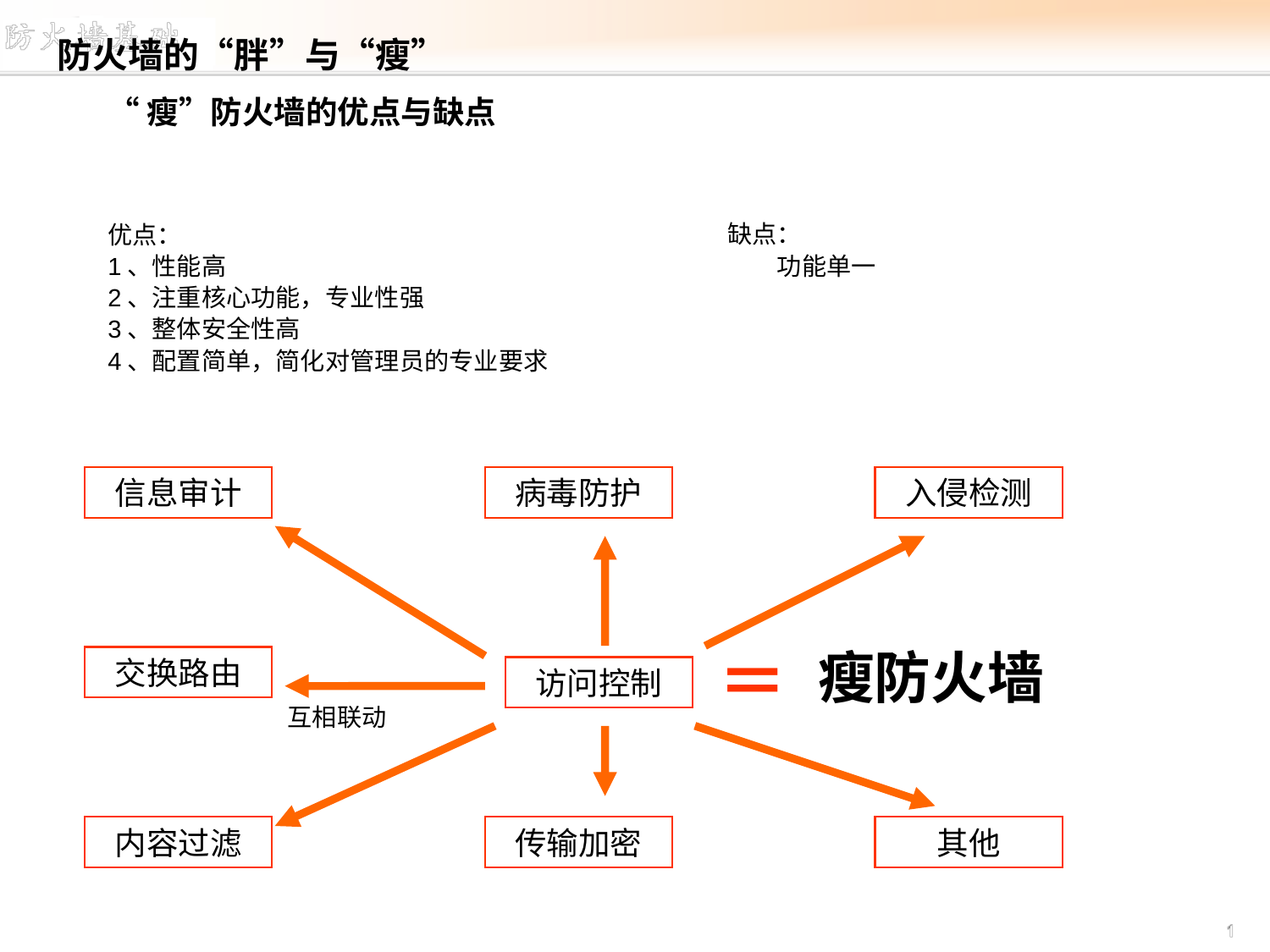

防火墙的“胖”与“瘦”
# “瘦”防火墙的优点与缺点
优点：
1、性能高
2、注重核心功能，专业性强
3、整体安全性高
4、配置简单，简化对管理员的专业要求
缺点：
　　功能单一

信息审计
病毒防护
入侵检测

＝
瘦防火墙
交换路由
访问控制

互相联动

内容过滤
传输加密
其他